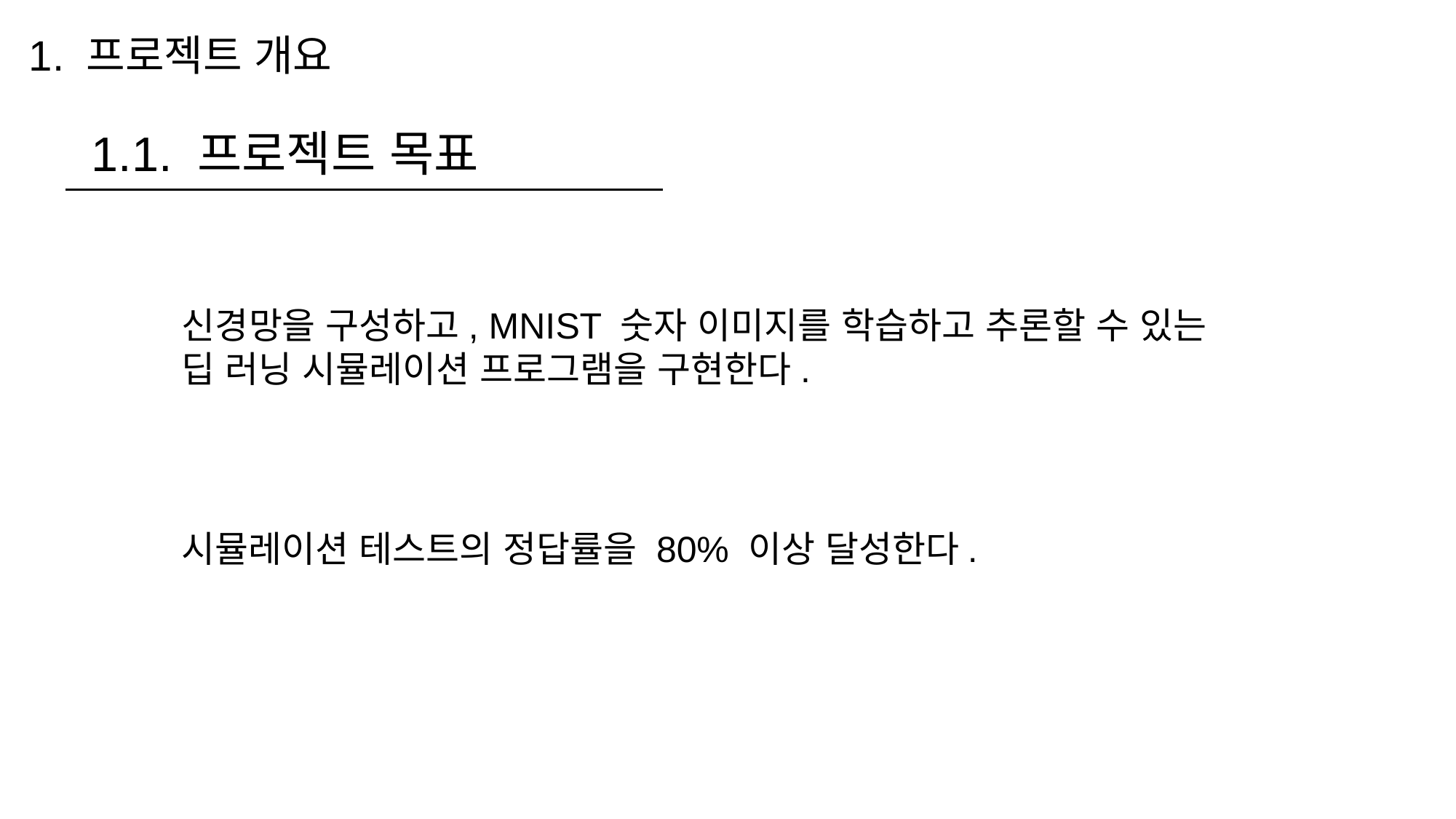

# 1. 프로젝트 개요
1.1. 프로젝트 목표
신경망을 구성하고, MNIST 숫자 이미지를 학습하고 추론할 수 있는
딥 러닝 시뮬레이션 프로그램을 구현한다.
시뮬레이션 테스트의 정답률을 80% 이상 달성한다.